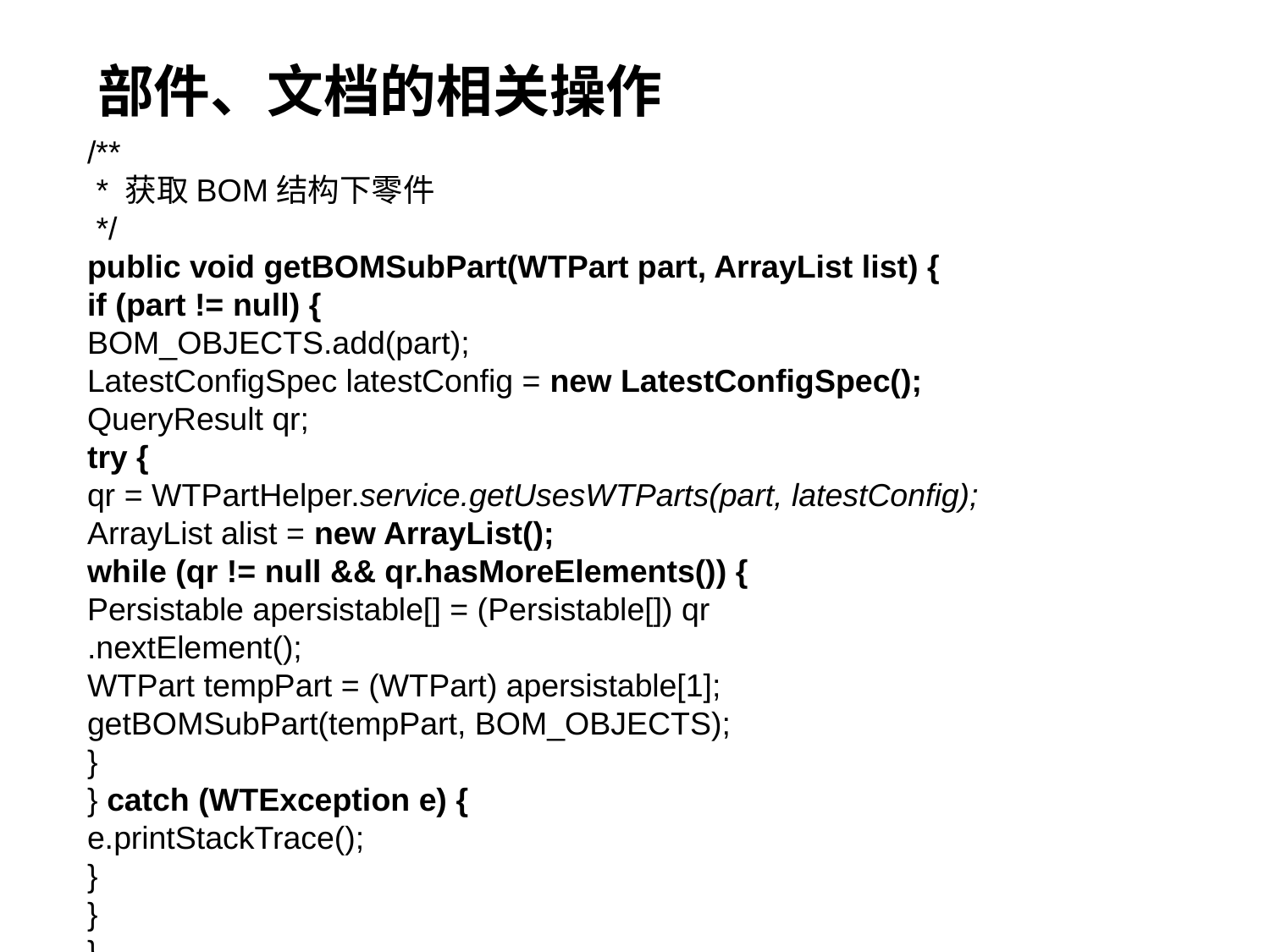

# 部件、文档的相关操作
/**
 * 获取BOM结构下零件
 */
public void getBOMSubPart(WTPart part, ArrayList list) {
if (part != null) {
BOM_OBJECTS.add(part);
LatestConfigSpec latestConfig = new LatestConfigSpec();
QueryResult qr;
try {
qr = WTPartHelper.service.getUsesWTParts(part, latestConfig);
ArrayList alist = new ArrayList();
while (qr != null && qr.hasMoreElements()) {
Persistable apersistable[] = (Persistable[]) qr
.nextElement();
WTPart tempPart = (WTPart) apersistable[1];
getBOMSubPart(tempPart, BOM_OBJECTS);
}
} catch (WTException e) {
e.printStackTrace();
}
}
}